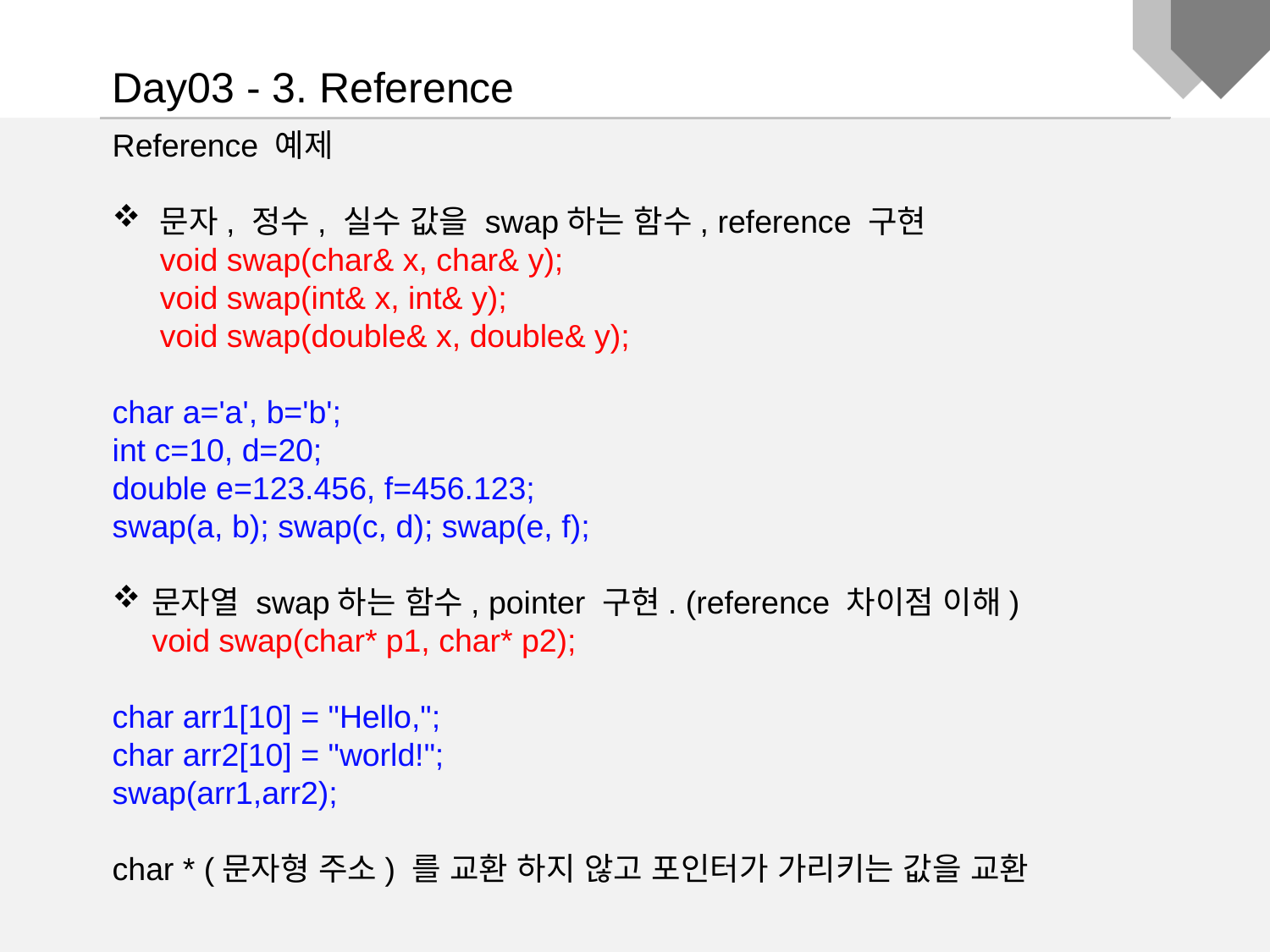

Day03 - 3. Reference
Reference 예제

문자, 정수, 실수 값을 swap하는 함수, reference 구현
void swap(char& x, char& y);
void swap(int& x, int& y);
void swap(double& x, double& y);

char a='a', b='b';
int c=10, d=20;
double e=123.456, f=456.123;
swap(a, b); swap(c, d); swap(e, f);
문자열 swap하는 함수, pointer 구현. (reference 차이점 이해)
void swap(char* p1, char* p2);

char arr1[10] = "Hello,";
char arr2[10] = "world!";
swap(arr1,arr2);
char * (문자형 주소) 를 교환 하지 않고 포인터가 가리키는 값을 교환